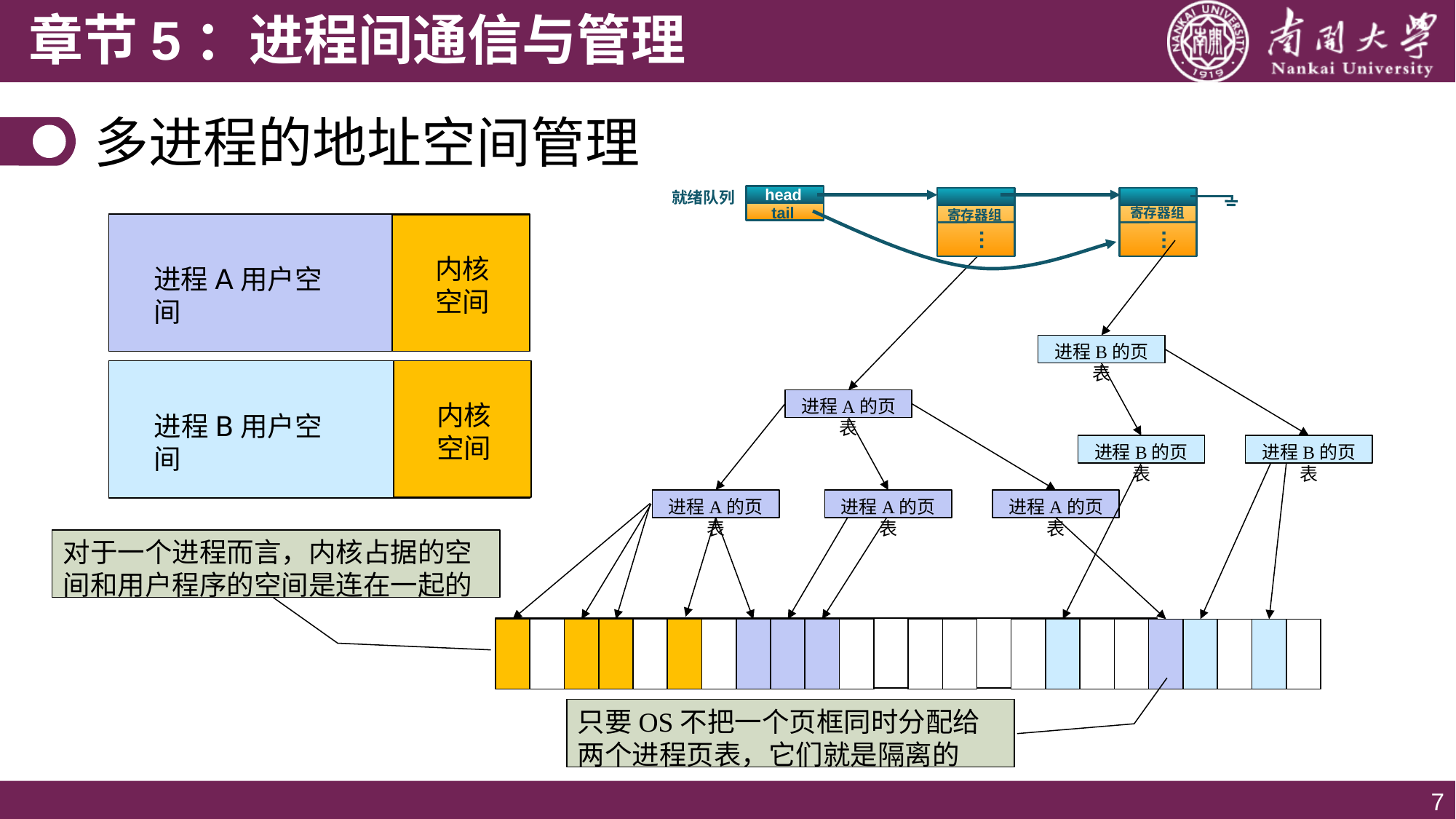

# 多进程的地址空间管理
head

tail
就绪队列

寄存器组

…

寄存器组

…

内核
空间
进程A用户空间
进程B的页表

进程A的页表
内核
空间
进程B用户空间
进程B的页表
进程B的页表
进程A的页表
进程A的页表
进程A的页表
对于一个进程而言，内核占据的空间和用户程序的空间是连在一起的

只要OS不把一个页框同时分配给两个进程页表，它们就是隔离的
7